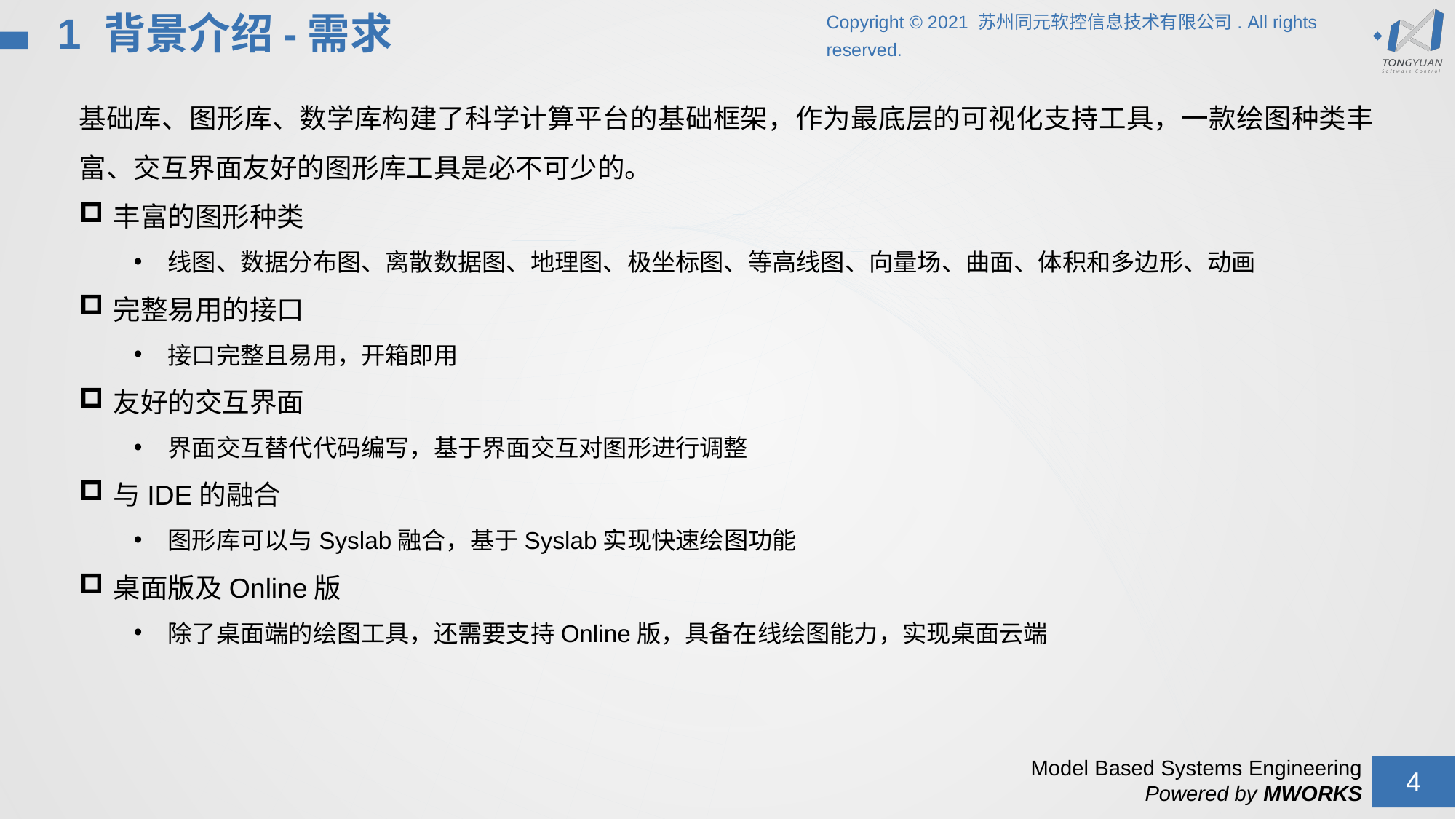

1 背景介绍-需求
基础库、图形库、数学库构建了科学计算平台的基础框架，作为最底层的可视化支持工具，一款绘图种类丰富、交互界面友好的图形库工具是必不可少的。
丰富的图形种类
线图、数据分布图、离散数据图、地理图、极坐标图、等高线图、向量场、曲面、体积和多边形、动画
完整易用的接口
接口完整且易用，开箱即用
友好的交互界面
界面交互替代代码编写，基于界面交互对图形进行调整
与IDE的融合
图形库可以与Syslab融合，基于Syslab实现快速绘图功能
桌面版及Online版
除了桌面端的绘图工具，还需要支持Online版，具备在线绘图能力，实现桌面云端